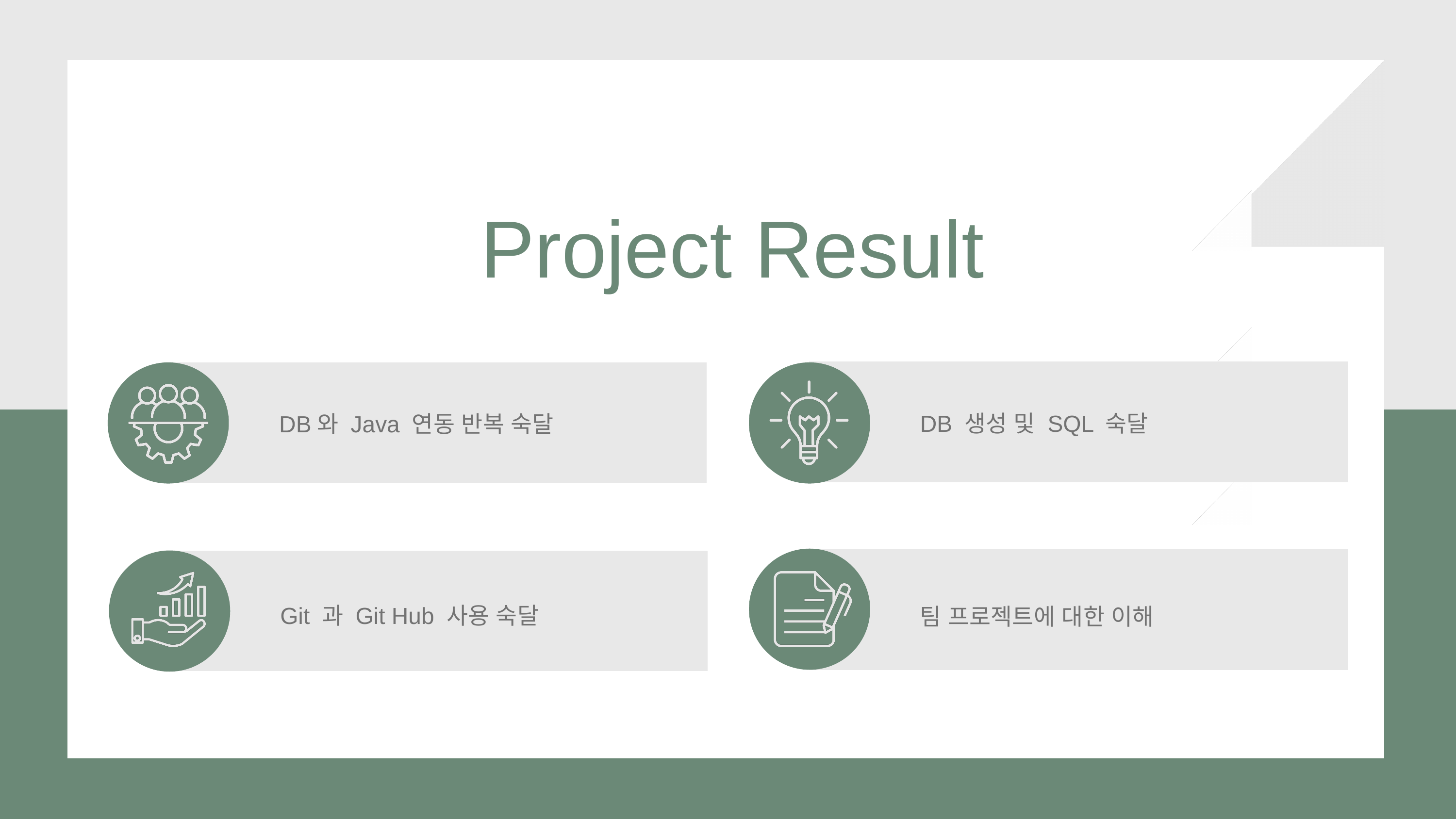

Project Result

DB 생성 및 SQL 숙달

DB와 Java 연동 반복 숙달

팀 프로젝트에 대한 이해

Git 과 Git Hub 사용 숙달